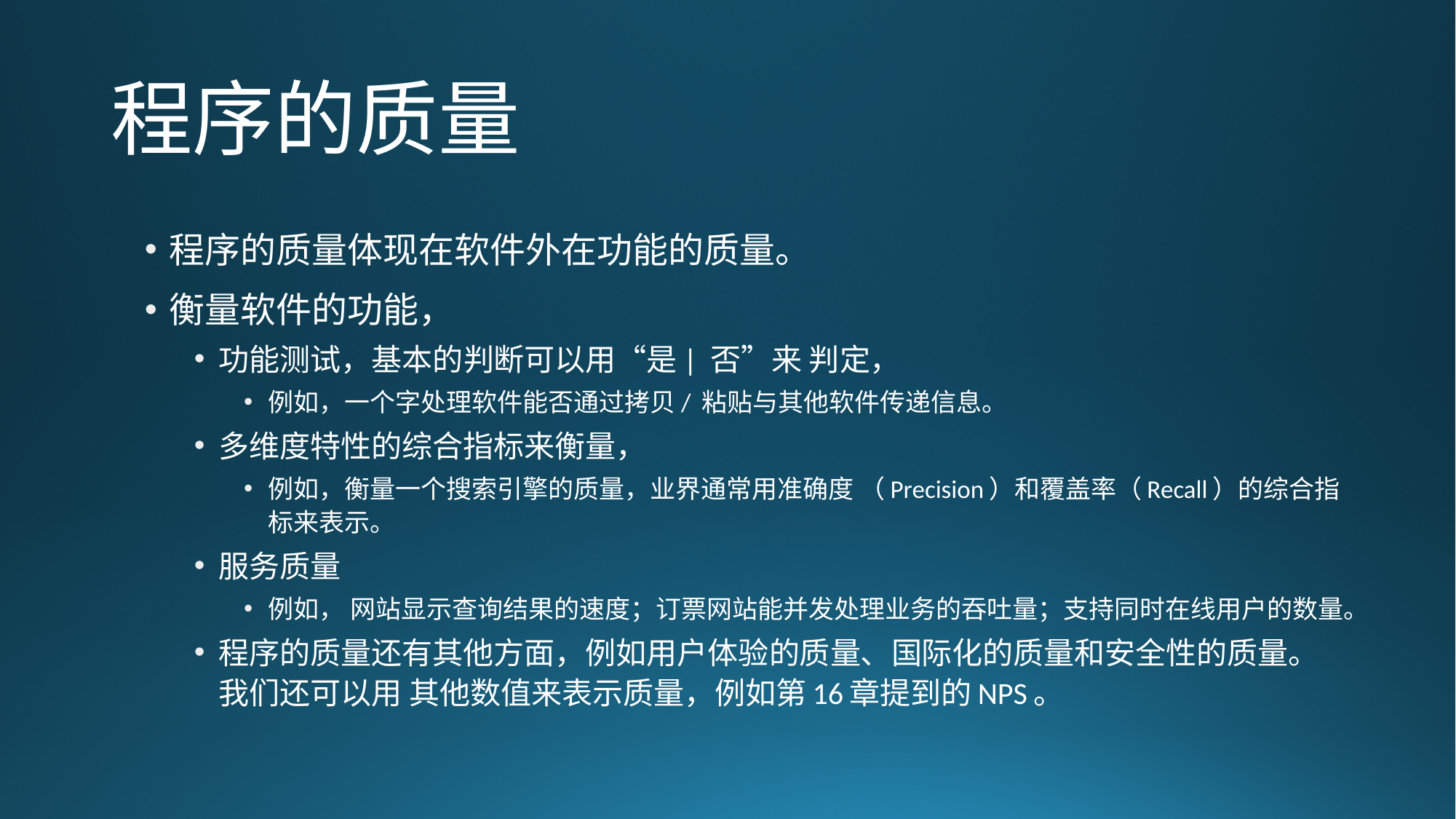

# 程序的质量
程序的质量体现在软件外在功能的质量。
衡量软件的功能，
功能测试，基本的判断可以用“是| 否”来 判定，
例如，一个字处理软件能否通过拷贝/ 粘贴与其他软件传递信息。
多维度特性的综合指标来衡量，
例如，衡量一个搜索引擎的质量，业界通常用准确度 （Precision）和覆盖率（Recall）的综合指标来表示。
服务质量
例如， 网站显示查询结果的速度；订票网站能并发处理业务的吞吐量；支持同时在线用户的数量。
程序的质量还有其他方面，例如用户体验的质量、国际化的质量和安全性的质量。我们还可以用 其他数值来表示质量，例如第16章提到的NPS。